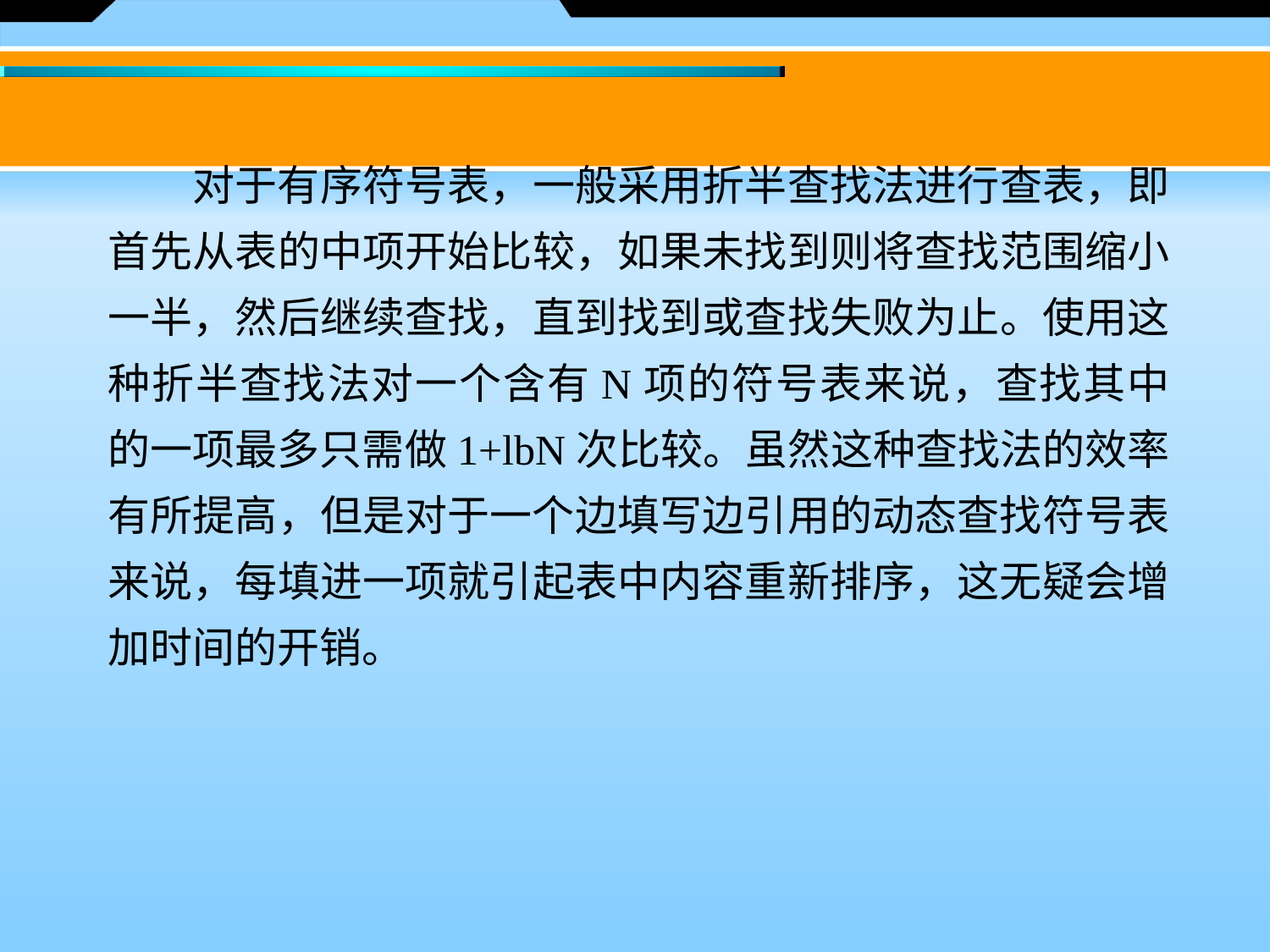

对于有序符号表，一般采用折半查找法进行查表，即首先从表的中项开始比较，如果未找到则将查找范围缩小一半，然后继续查找，直到找到或查找失败为止。使用这种折半查找法对一个含有N项的符号表来说，查找其中的一项最多只需做1+lbN次比较。虽然这种查找法的效率有所提高，但是对于一个边填写边引用的动态查找符号表来说，每填进一项就引起表中内容重新排序，这无疑会增加时间的开销。